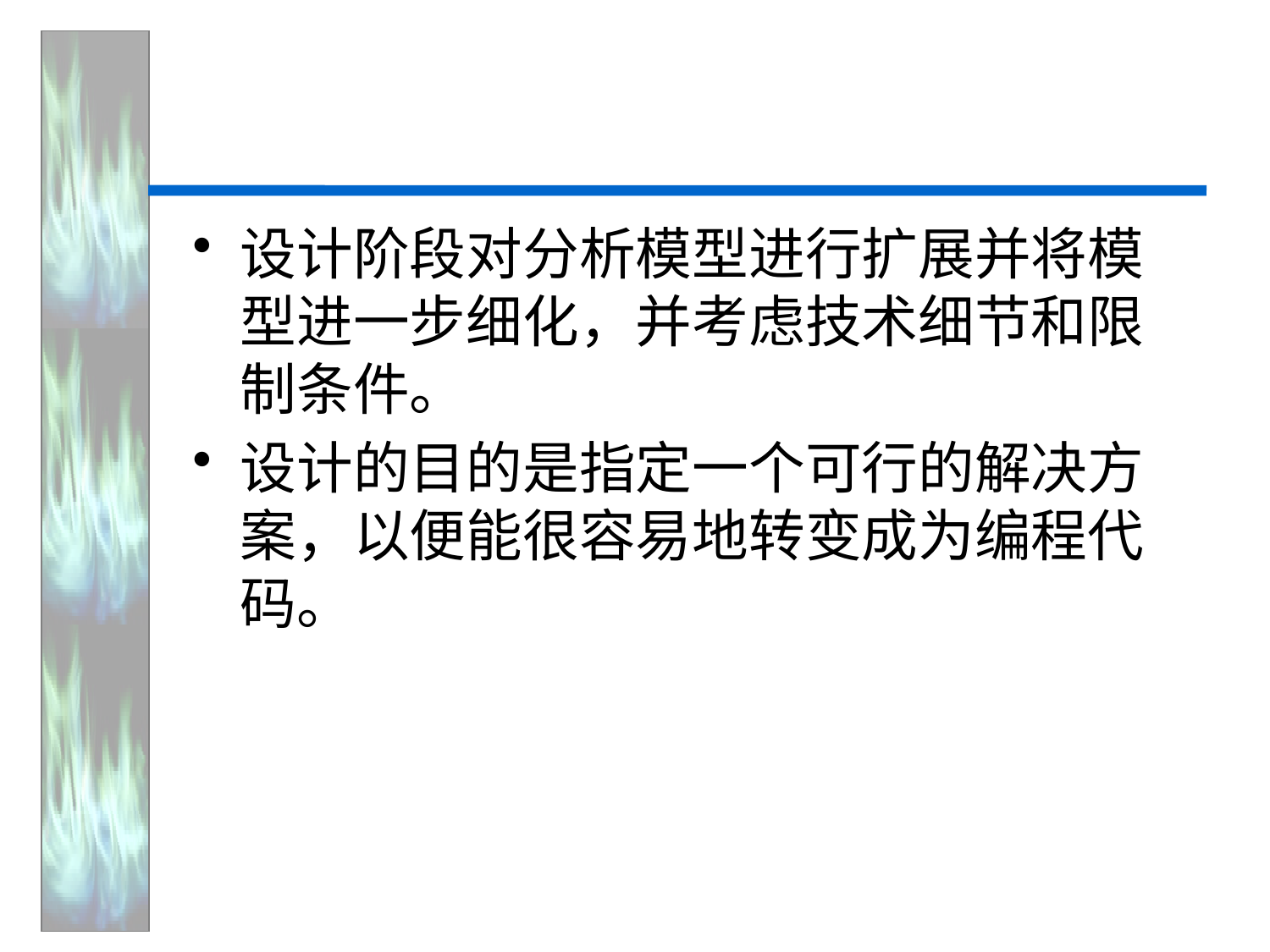

#
设计阶段对分析模型进行扩展并将模型进一步细化，并考虑技术细节和限制条件。
设计的目的是指定一个可行的解决方案，以便能很容易地转变成为编程代码。